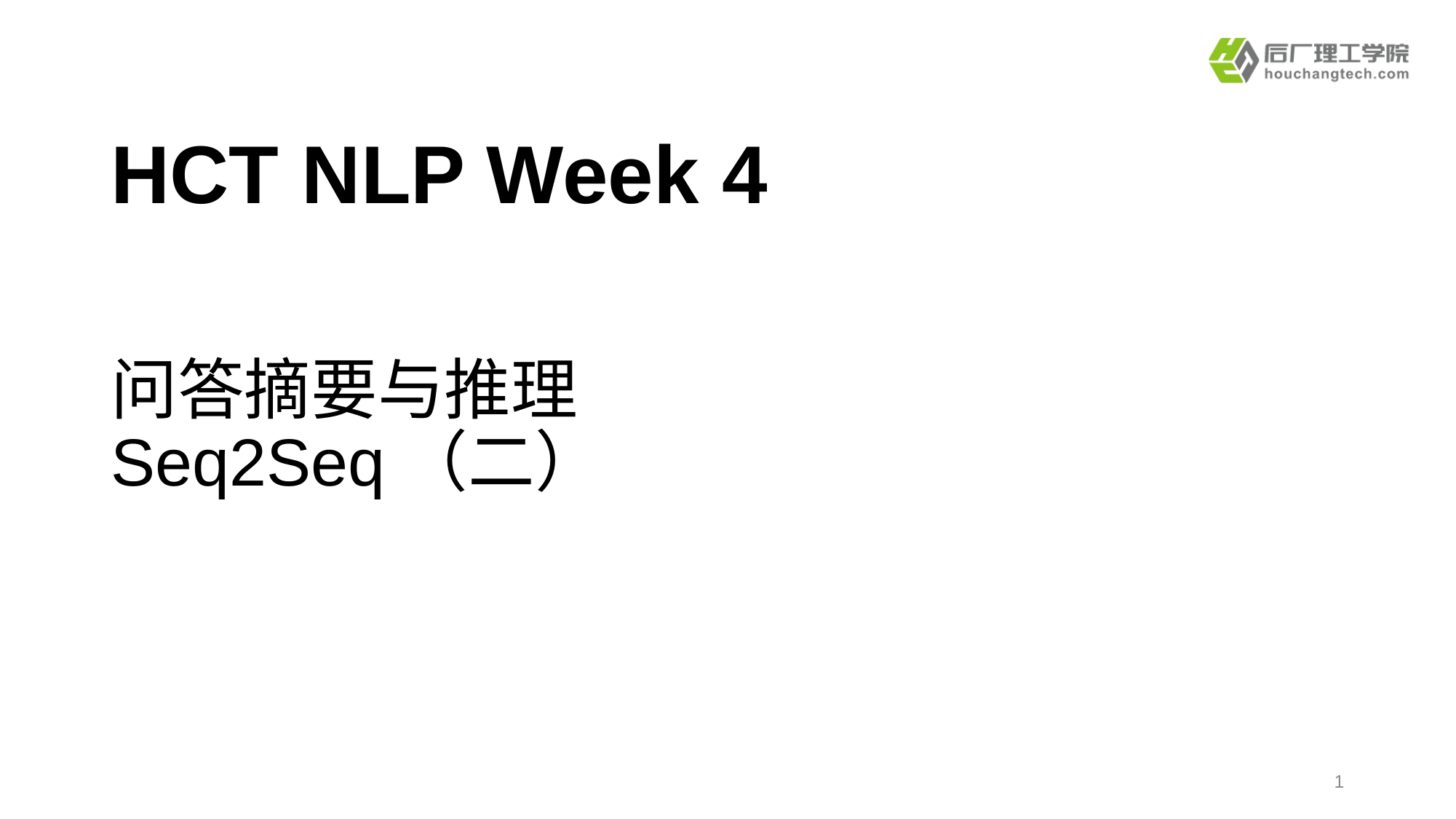

HCT NLP Week 4
问答摘要与推理
Seq2Seq（二）
1